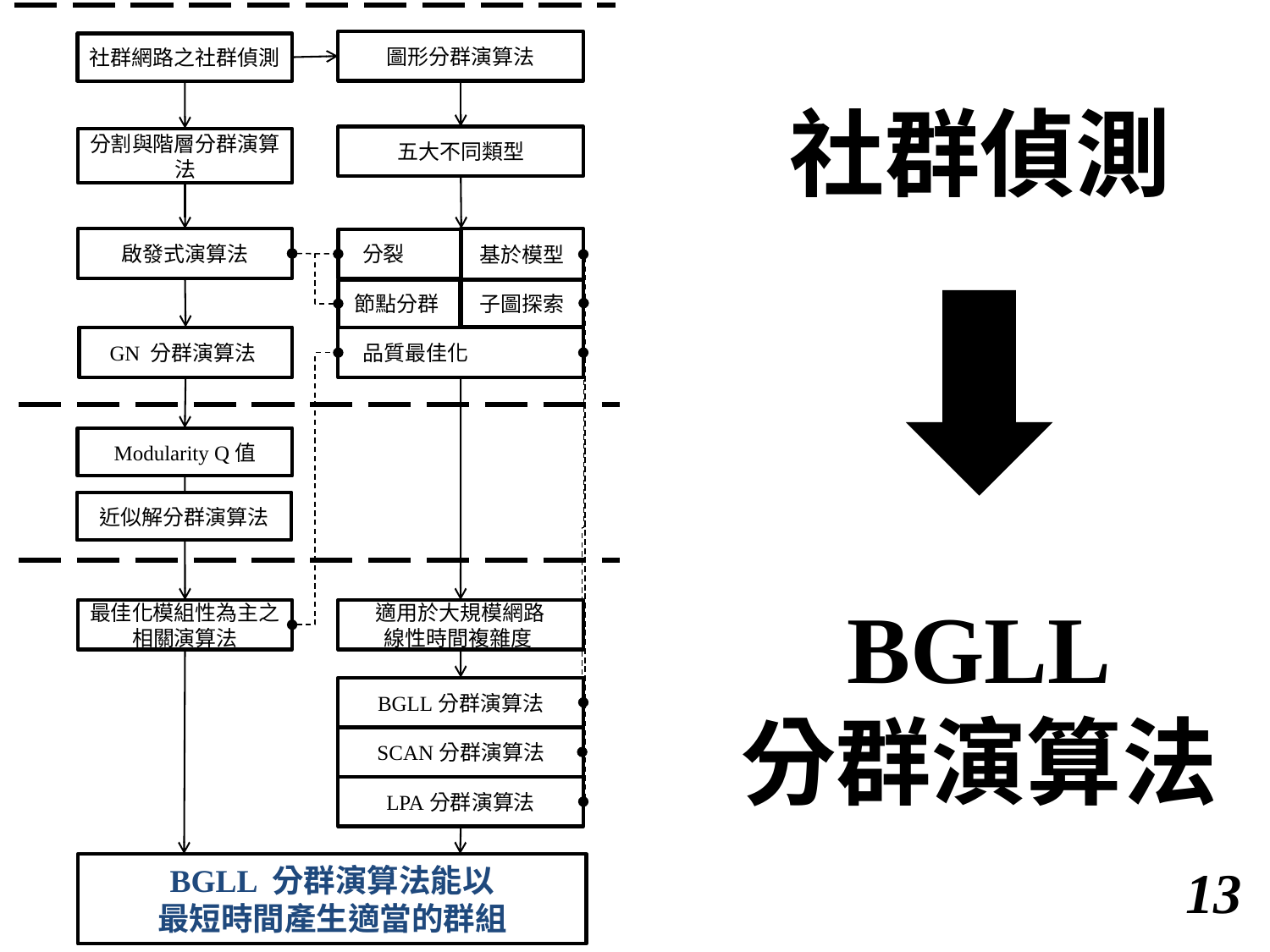

圖形分群演算法
社群網路之社群偵測
社群偵測
五大不同類型
分割與階層分群演算法
啟發式演算法
基於模型
  分裂
子圖探索
節點分群

GN 分群演算法
  品質最佳化
Modularity Q值
近似解分群演算法
BGLL
分群演算法
最佳化模組性為主之
相關演算法
適用於大規模網路
線性時間複雜度
BGLL分群演算法
SCAN分群演算法
LPA分群演算法
BGLL 分群演算法能以
最短時間產生適當的群組
13